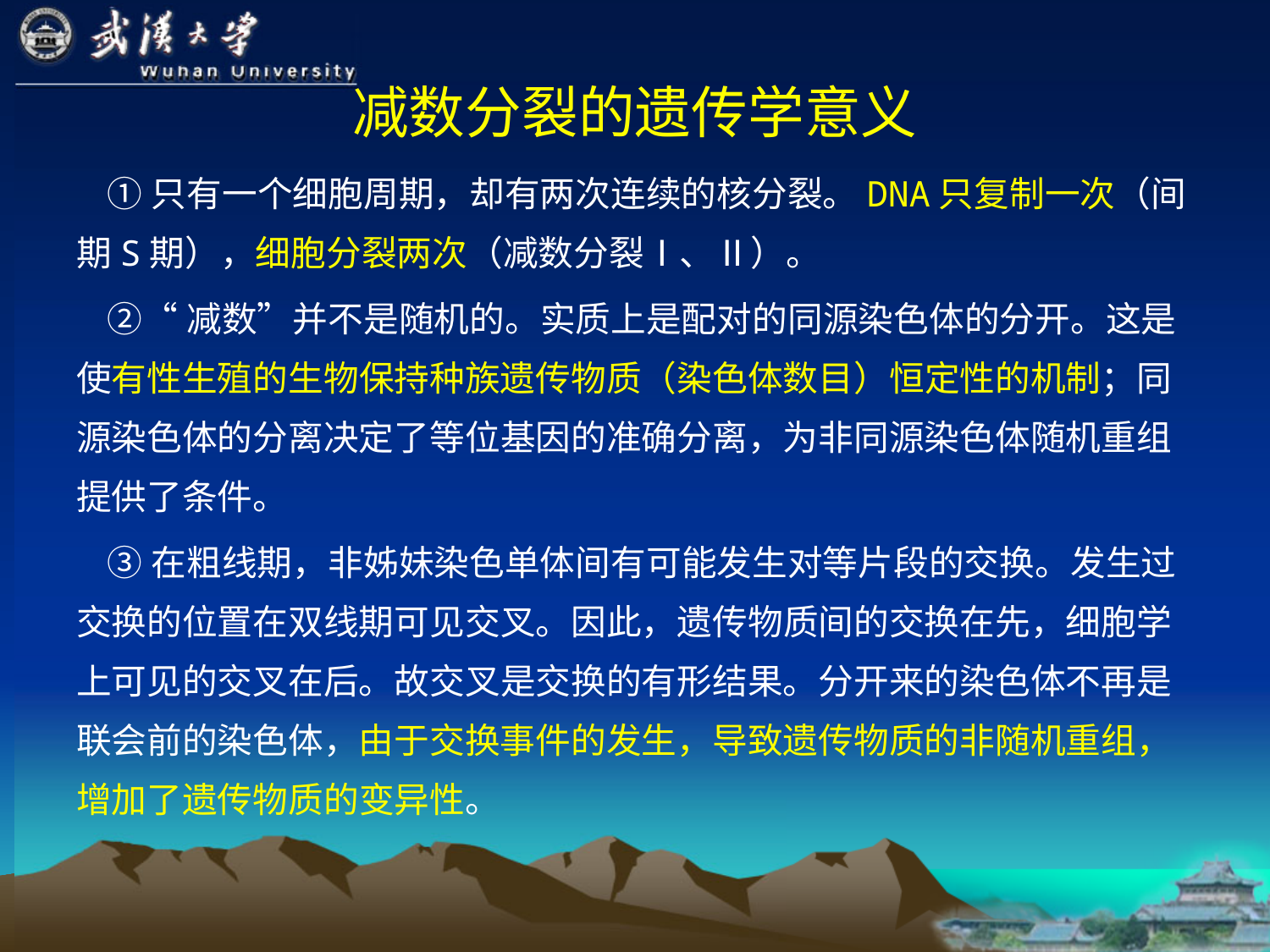

# 减数分裂的遗传学意义
    ①只有一个细胞周期，却有两次连续的核分裂。DNA只复制一次（间期S期），细胞分裂两次（减数分裂Ⅰ、Ⅱ）。
    ②“减数”并不是随机的。实质上是配对的同源染色体的分开。这是使有性生殖的生物保持种族遗传物质（染色体数目）恒定性的机制；同源染色体的分离决定了等位基因的准确分离，为非同源染色体随机重组提供了条件。
    ③在粗线期，非姊妹染色单体间有可能发生对等片段的交换。发生过交换的位置在双线期可见交叉。因此，遗传物质间的交换在先，细胞学上可见的交叉在后。故交叉是交换的有形结果。分开来的染色体不再是联会前的染色体，由于交换事件的发生，导致遗传物质的非随机重组，增加了遗传物质的变异性。